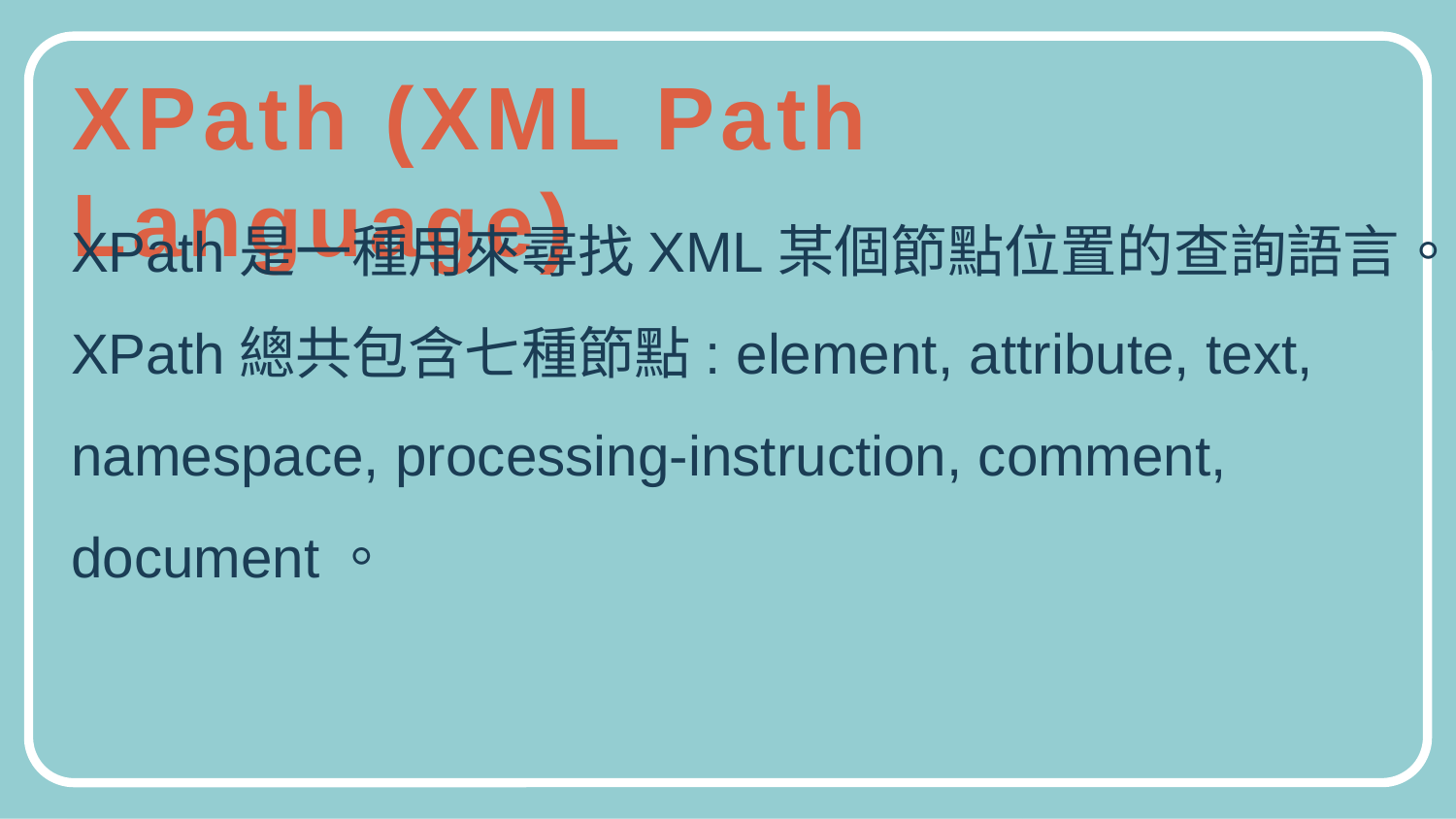

XPath (XML Path Language)
XPath是一種用來尋找XML某個節點位置的查詢語言。
XPath總共包含七種節點: element, attribute, text, namespace, processing-instruction, comment, document。